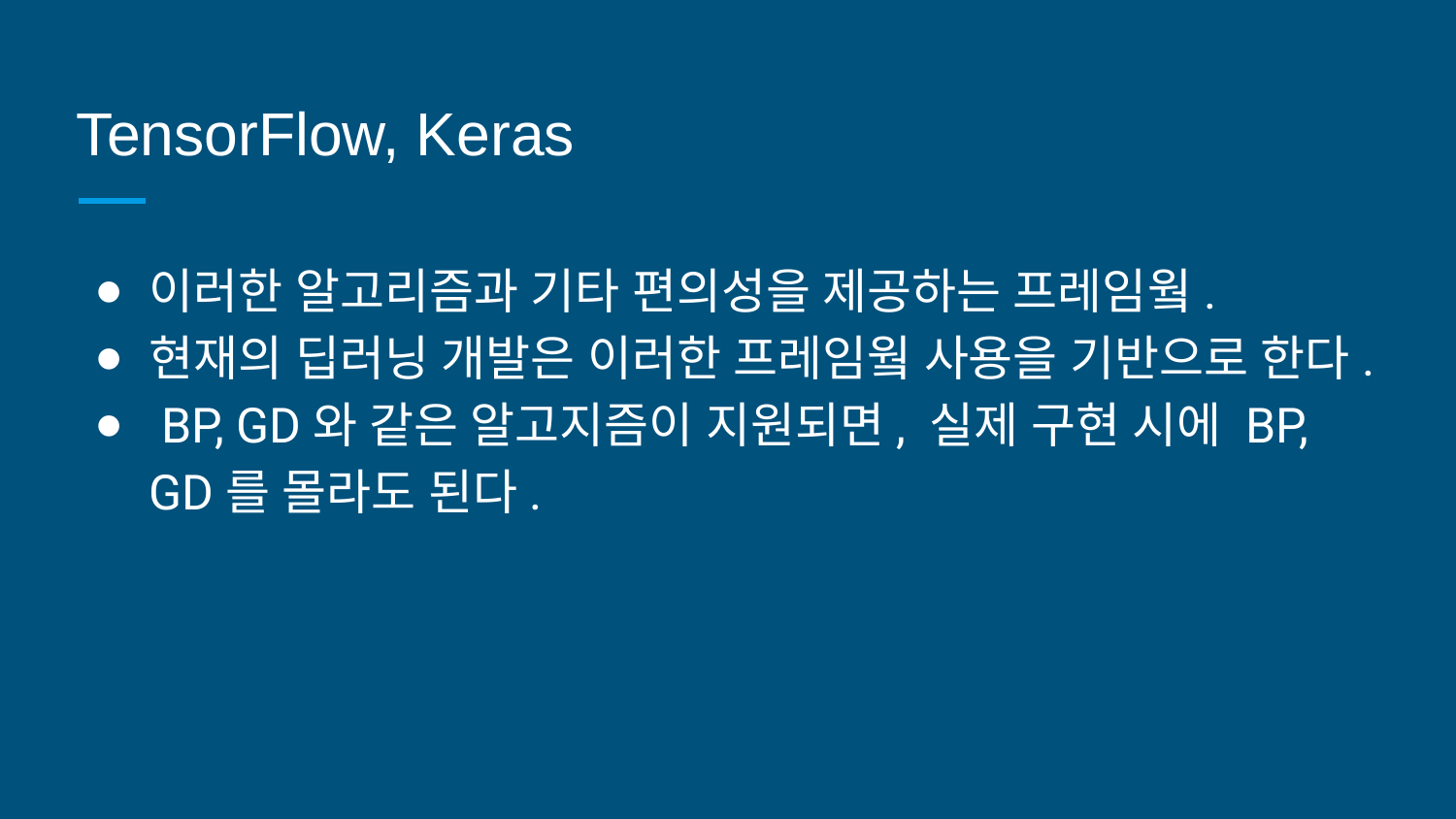

# TensorFlow, Keras
이러한 알고리즘과 기타 편의성을 제공하는 프레임웤.
현재의 딥러닝 개발은 이러한 프레임웤 사용을 기반으로 한다.
 BP, GD와 같은 알고지즘이 지원되면, 실제 구현 시에 BP, GD를 몰라도 된다.